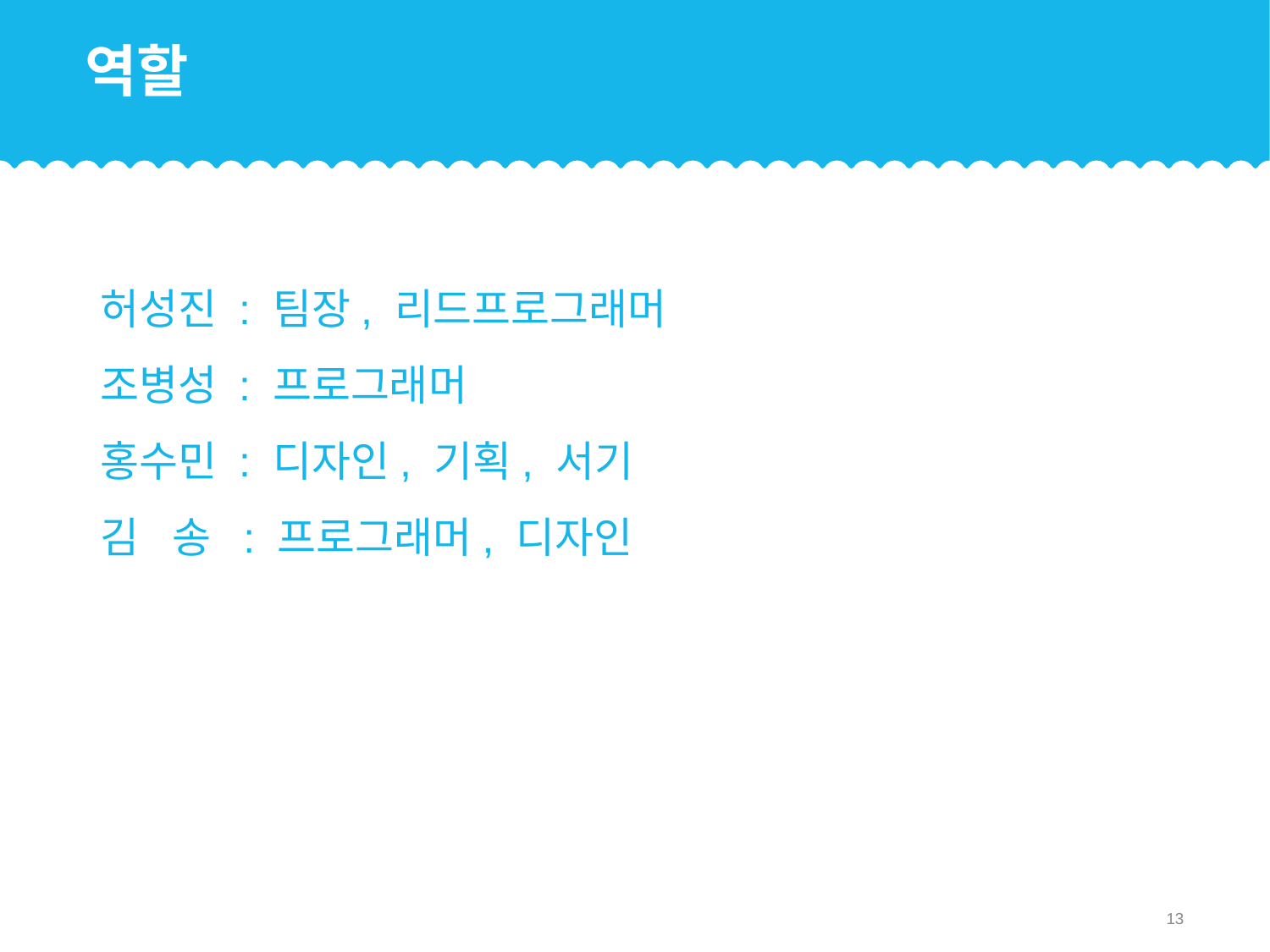

# 역할

허성진 : 팀장, 리드프로그래머
조병성 : 프로그래머
홍수민 : 디자인, 기획, 서기
김 송 : 프로그래머, 디자인
13